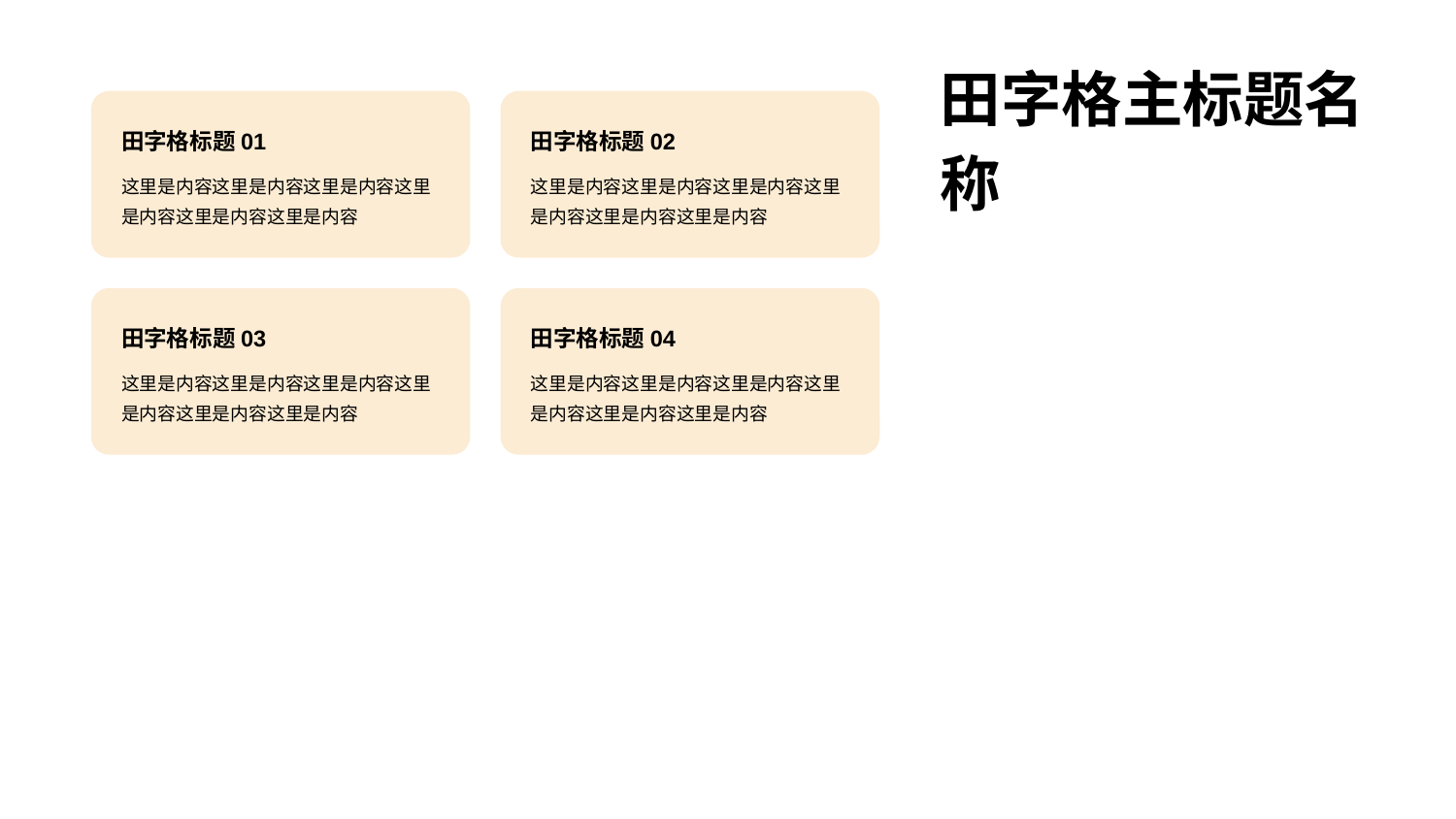

田字格主标题名称
田字格标题01
田字格标题02
这里是内容这里是内容这里是内容这里是内容这里是内容这里是内容
这里是内容这里是内容这里是内容这里是内容这里是内容这里是内容

田字格标题03
田字格标题04
这里是内容这里是内容这里是内容这里是内容这里是内容这里是内容
这里是内容这里是内容这里是内容这里是内容这里是内容这里是内容